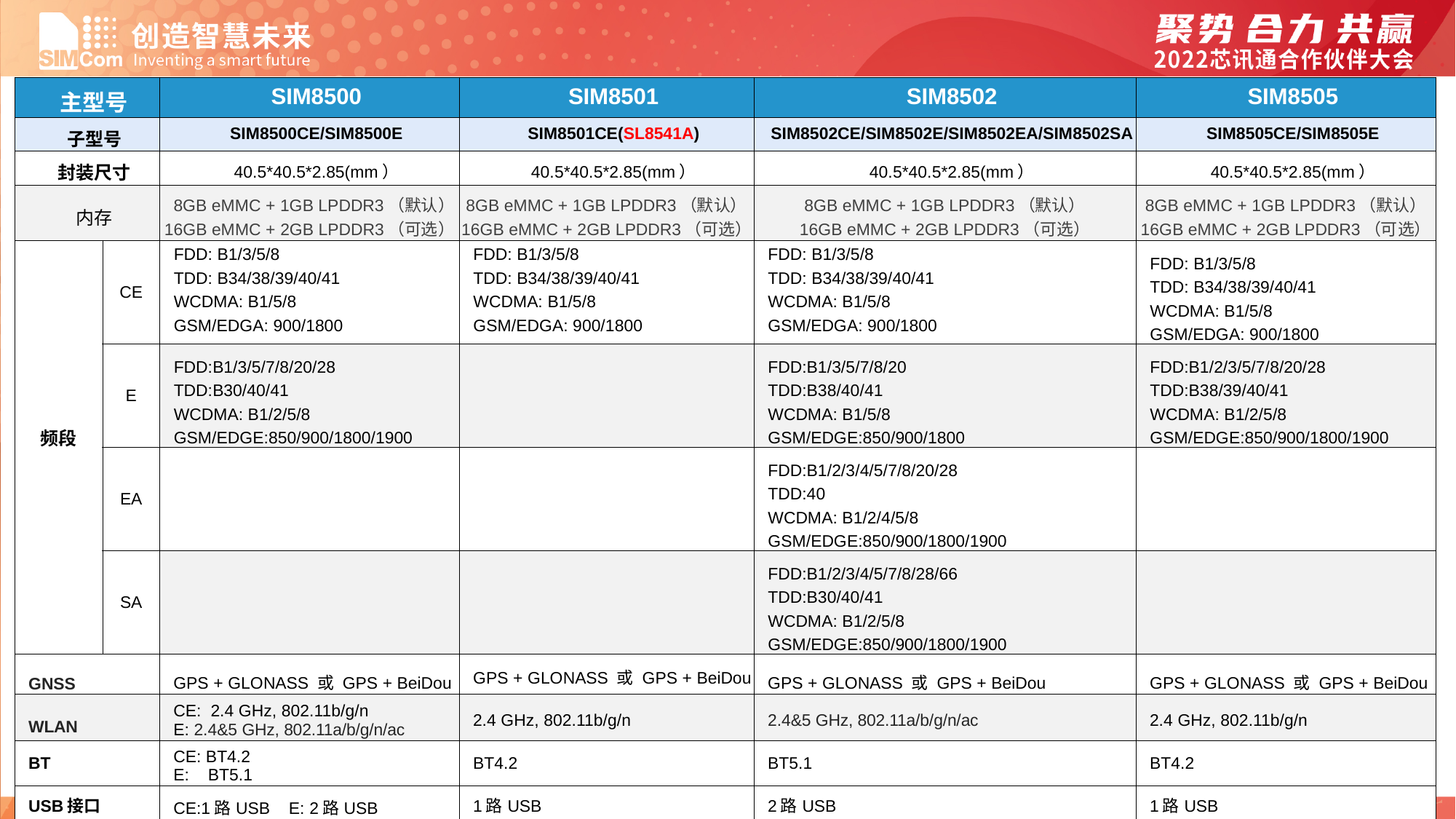

| 主型号 |  | SIM8500 | SIM8501 | SIM8502 | SIM8505 |
| --- | --- | --- | --- | --- | --- |
| 子型号 |  | SIM8500CE/SIM8500E | SIM8501CE(SL8541A) | SIM8502CE/SIM8502E/SIM8502EA/SIM8502SA | SIM8505CE/SIM8505E |
| 封装尺寸 |  | 40.5\*40.5\*2.85(mm） | 40.5\*40.5\*2.85(mm） | 40.5\*40.5\*2.85(mm） | 40.5\*40.5\*2.85(mm） |
| 内存 |  | 8GB eMMC + 1GB LPDDR3（默认） 16GB eMMC + 2GB LPDDR3（可选） | 8GB eMMC + 1GB LPDDR3（默认） 16GB eMMC + 2GB LPDDR3（可选） | 8GB eMMC + 1GB LPDDR3（默认） 16GB eMMC + 2GB LPDDR3（可选） | 8GB eMMC + 1GB LPDDR3（默认） 16GB eMMC + 2GB LPDDR3（可选） |
| 频段 | CE | FDD: B1/3/5/8 TDD: B34/38/39/40/41 WCDMA: B1/5/8 GSM/EDGA: 900/1800 | FDD: B1/3/5/8 TDD: B34/38/39/40/41 WCDMA: B1/5/8 GSM/EDGA: 900/1800 | FDD: B1/3/5/8 TDD: B34/38/39/40/41 WCDMA: B1/5/8 GSM/EDGA: 900/1800 | FDD: B1/3/5/8 TDD: B34/38/39/40/41 WCDMA: B1/5/8 GSM/EDGA: 900/1800 |
|  | E | FDD:B1/3/5/7/8/20/28 TDD:B30/40/41 WCDMA: B1/2/5/8 GSM/EDGE:850/900/1800/1900 |  | FDD:B1/3/5/7/8/20 TDD:B38/40/41 WCDMA: B1/5/8 GSM/EDGE:850/900/1800 | FDD:B1/2/3/5/7/8/20/28 TDD:B38/39/40/41 WCDMA: B1/2/5/8 GSM/EDGE:850/900/1800/1900 |
|  | EA |  |  | FDD:B1/2/3/4/5/7/8/20/28 TDD:40 WCDMA: B1/2/4/5/8 GSM/EDGE:850/900/1800/1900 |  |
|  | SA |  |  | FDD:B1/2/3/4/5/7/8/28/66 TDD:B30/40/41 WCDMA: B1/2/5/8 GSM/EDGE:850/900/1800/1900 |  |
| GNSS |  | GPS + GLONASS 或 GPS + BeiDou | GPS + GLONASS 或 GPS + BeiDou | GPS + GLONASS 或 GPS + BeiDou | GPS + GLONASS 或 GPS + BeiDou |
| WLAN |  | CE: 2.4 GHz, 802.11b/g/n E: 2.4&5 GHz, 802.11a/b/g/n/ac | 2.4 GHz, 802.11b/g/n | 2.4&5 GHz, 802.11a/b/g/n/ac | 2.4 GHz, 802.11b/g/n |
| BT |  | CE: BT4.2 E: BT5.1 | BT4.2 | BT5.1 | BT4.2 |
| USB接口 |  | CE:1路USB E: 2路USB | 1路USB | 2路USB | 1路USB |